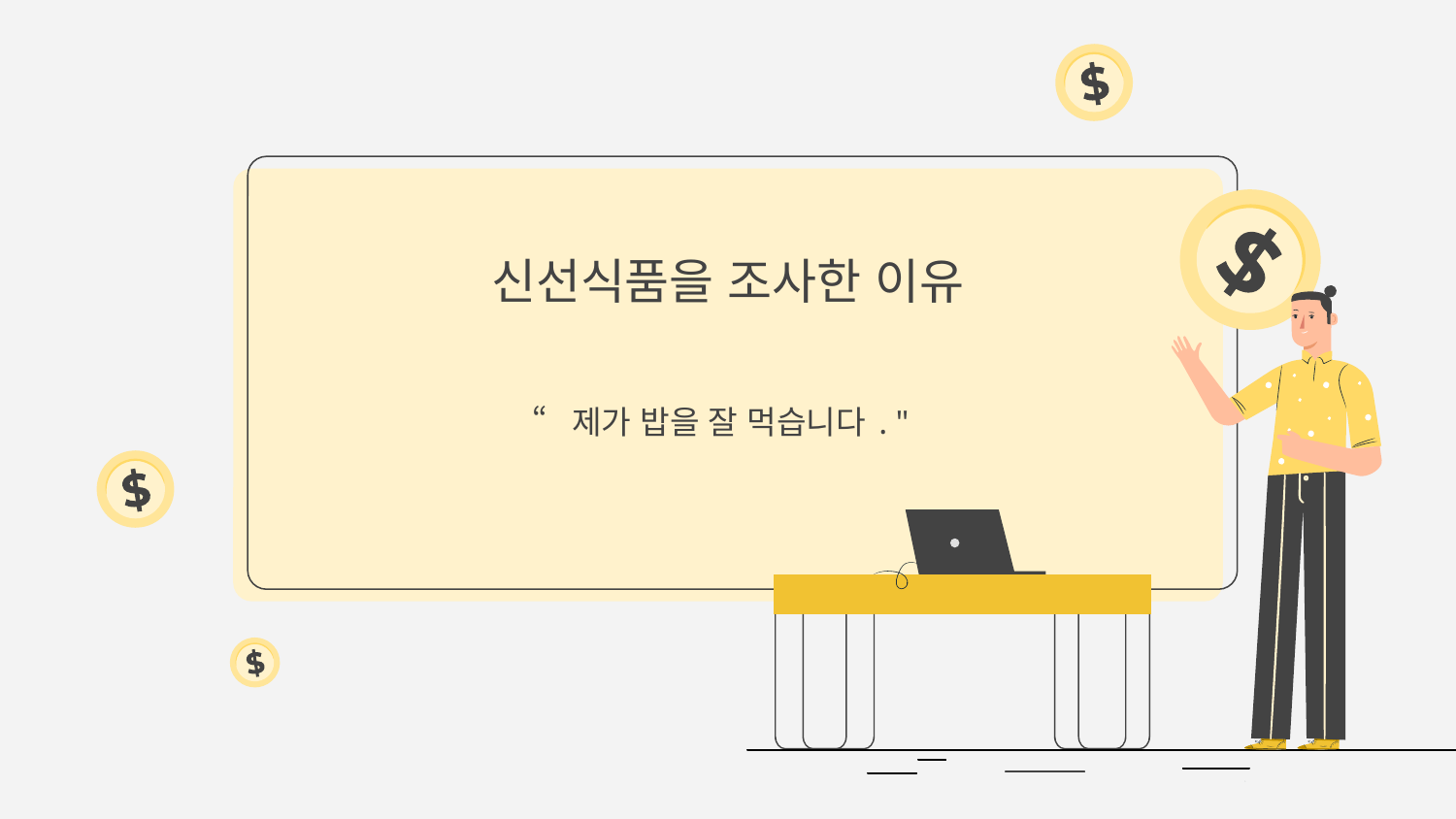

# 신선식품을 조사한 이유

“제가 밥을 잘 먹습니다."